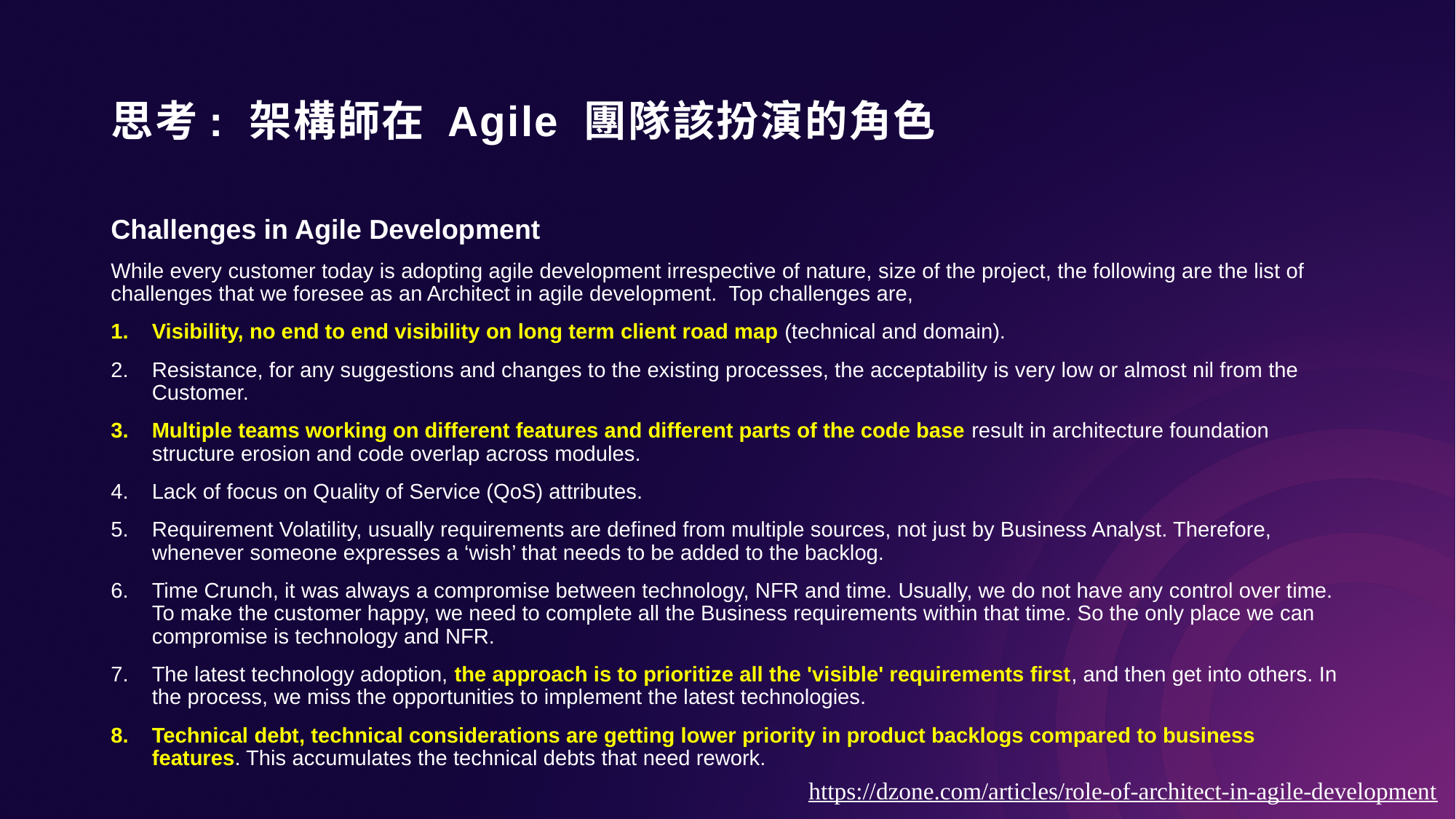

# 思考: 架構師在 Agile 團隊該扮演的角色
Challenges in Agile Development
While every customer today is adopting agile development irrespective of nature, size of the project, the following are the list of challenges that we foresee as an Architect in agile development.  Top challenges are,
Visibility, no end to end visibility on long term client road map (technical and domain).
Resistance, for any suggestions and changes to the existing processes, the acceptability is very low or almost nil from the Customer.
Multiple teams working on different features and different parts of the code base result in architecture foundation structure erosion and code overlap across modules.
Lack of focus on Quality of Service (QoS) attributes.
Requirement Volatility, usually requirements are defined from multiple sources, not just by Business Analyst. Therefore, whenever someone expresses a ‘wish’ that needs to be added to the backlog.
Time Crunch, it was always a compromise between technology, NFR and time. Usually, we do not have any control over time. To make the customer happy, we need to complete all the Business requirements within that time. So the only place we can compromise is technology and NFR.
The latest technology adoption, the approach is to prioritize all the 'visible' requirements first, and then get into others. In the process, we miss the opportunities to implement the latest technologies.
Technical debt, technical considerations are getting lower priority in product backlogs compared to business features. This accumulates the technical debts that need rework.
https://dzone.com/articles/role-of-architect-in-agile-development